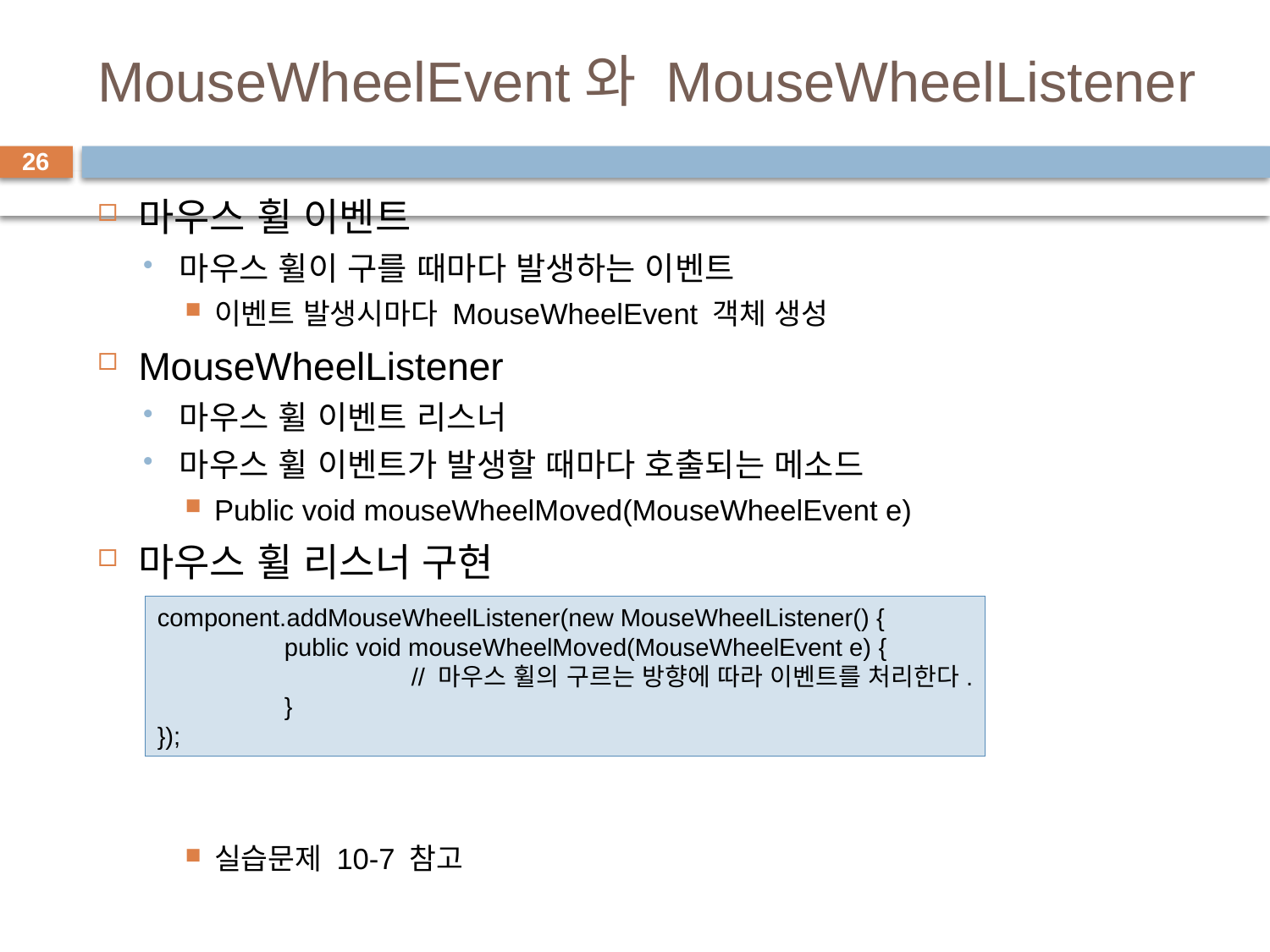

# MouseWheelEvent와 MouseWheelListener
26
마우스 휠 이벤트
마우스 휠이 구를 때마다 발생하는 이벤트
이벤트 발생시마다 MouseWheelEvent 객체 생성
MouseWheelListener
마우스 휠 이벤트 리스너
마우스 휠 이벤트가 발생할 때마다 호출되는 메소드
Public void mouseWheelMoved(MouseWheelEvent e)
마우스 휠 리스너 구현

실습문제 10-7 참고
component.addMouseWheelListener(new MouseWheelListener() {
	public void mouseWheelMoved(MouseWheelEvent e) {
		// 마우스 휠의 구르는 방향에 따라 이벤트를 처리한다.
	}
});